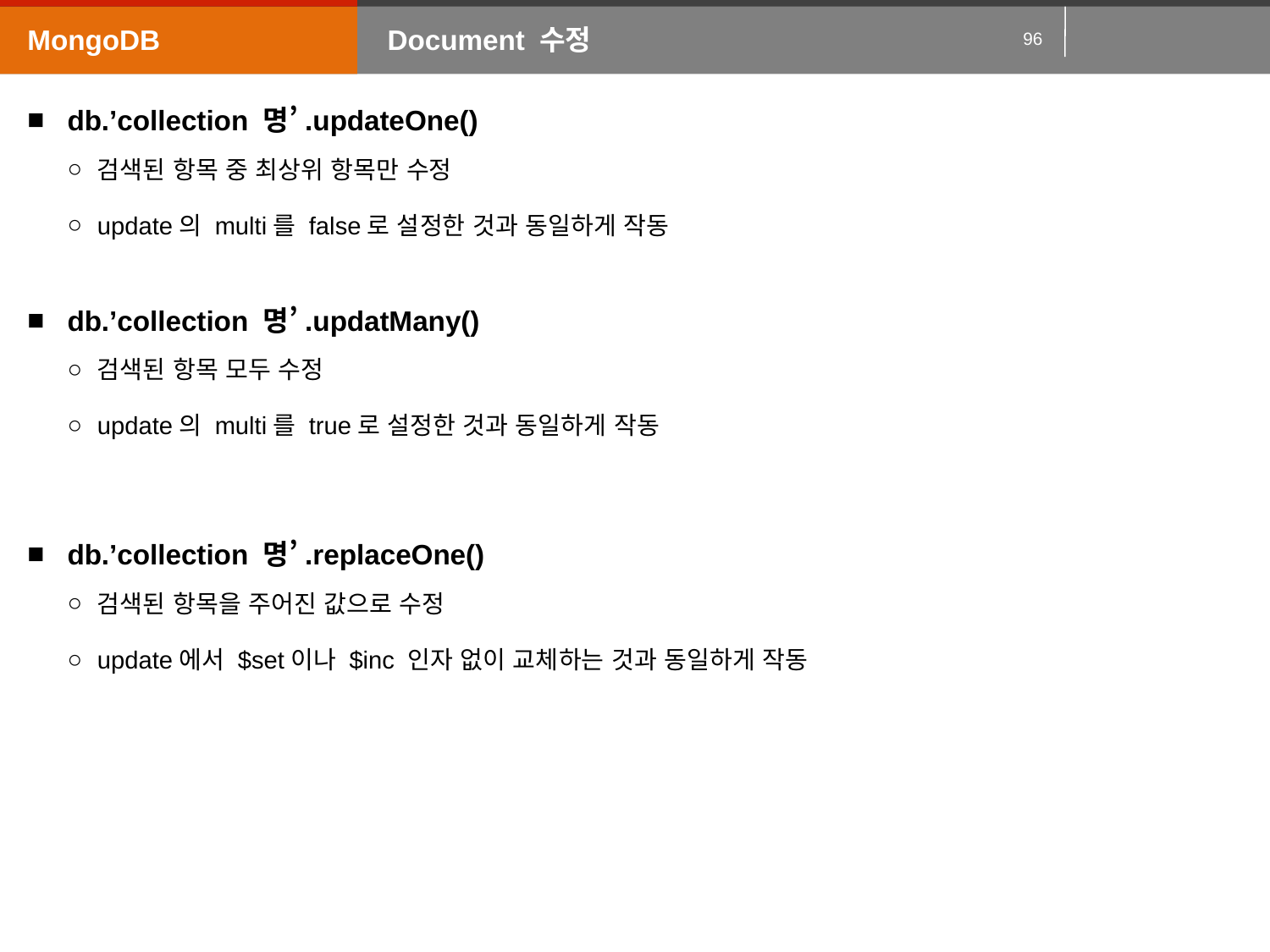

MongoDB
Document 수정
db.’collection 명’.updateOne()
검색된 항목 중 최상위 항목만 수정
update의 multi를 false로 설정한 것과 동일하게 작동

db.’collection 명’.updatMany()
검색된 항목 모두 수정
update의 multi를 true로 설정한 것과 동일하게 작동

db.’collection 명’.replaceOne()
검색된 항목을 주어진 값으로 수정
update에서 $set이나 $inc 인자 없이 교체하는 것과 동일하게 작동